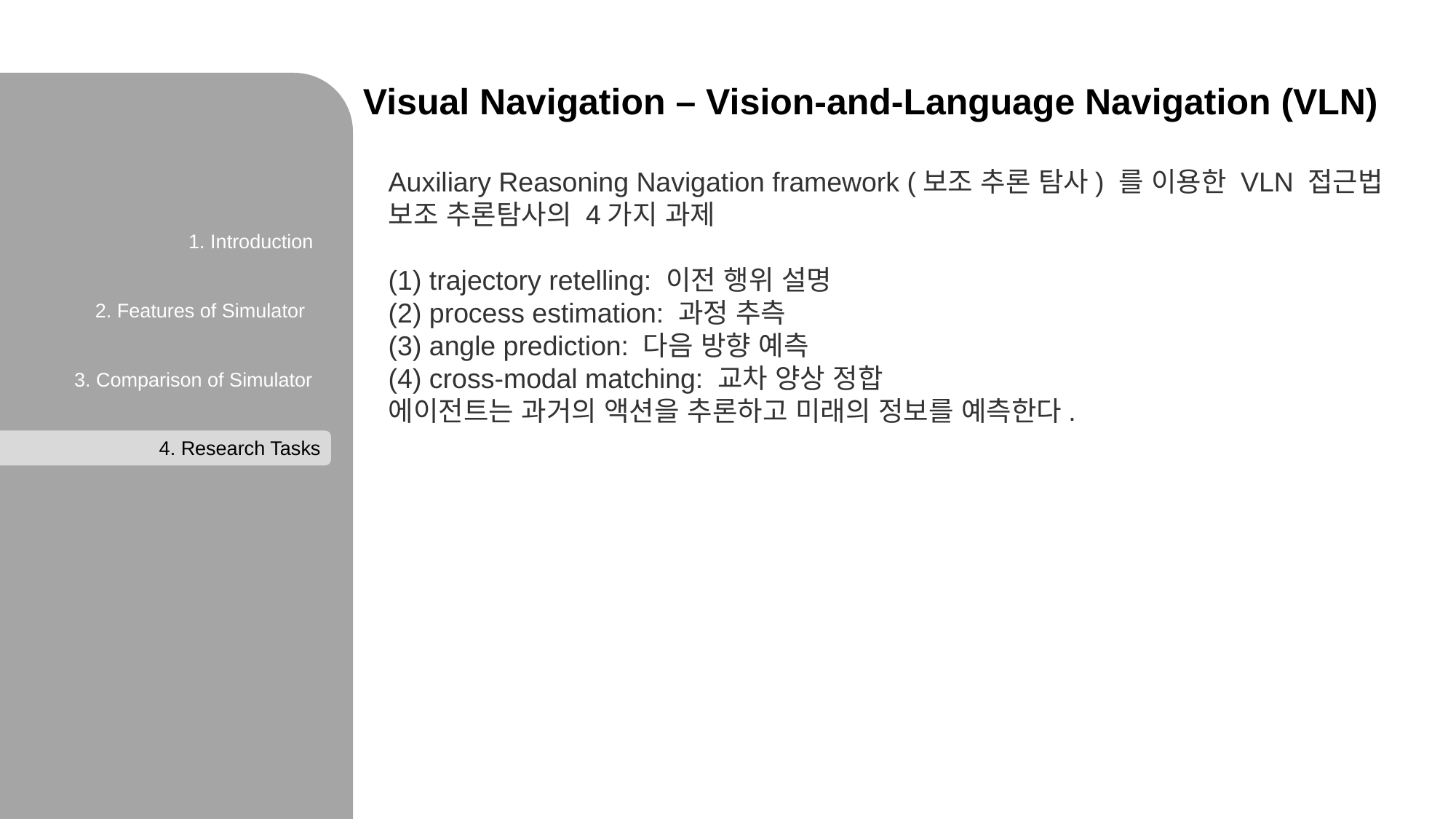

Visual Navigation – Vision-and-Language Navigation (VLN)
Auxiliary Reasoning Navigation framework (보조 추론 탐사) 를 이용한 VLN 접근법
보조 추론탐사의 4가지 과제

(1) trajectory retelling: 이전 행위 설명
(2) process estimation: 과정 추측
(3) angle prediction: 다음 방향 예측
(4) cross-modal matching: 교차 양상 정합
에이전트는 과거의 액션을 추론하고 미래의 정보를 예측한다.

1. Introduction
2. Features of Simulator
3. Comparison of Simulator

4. Research Tasks